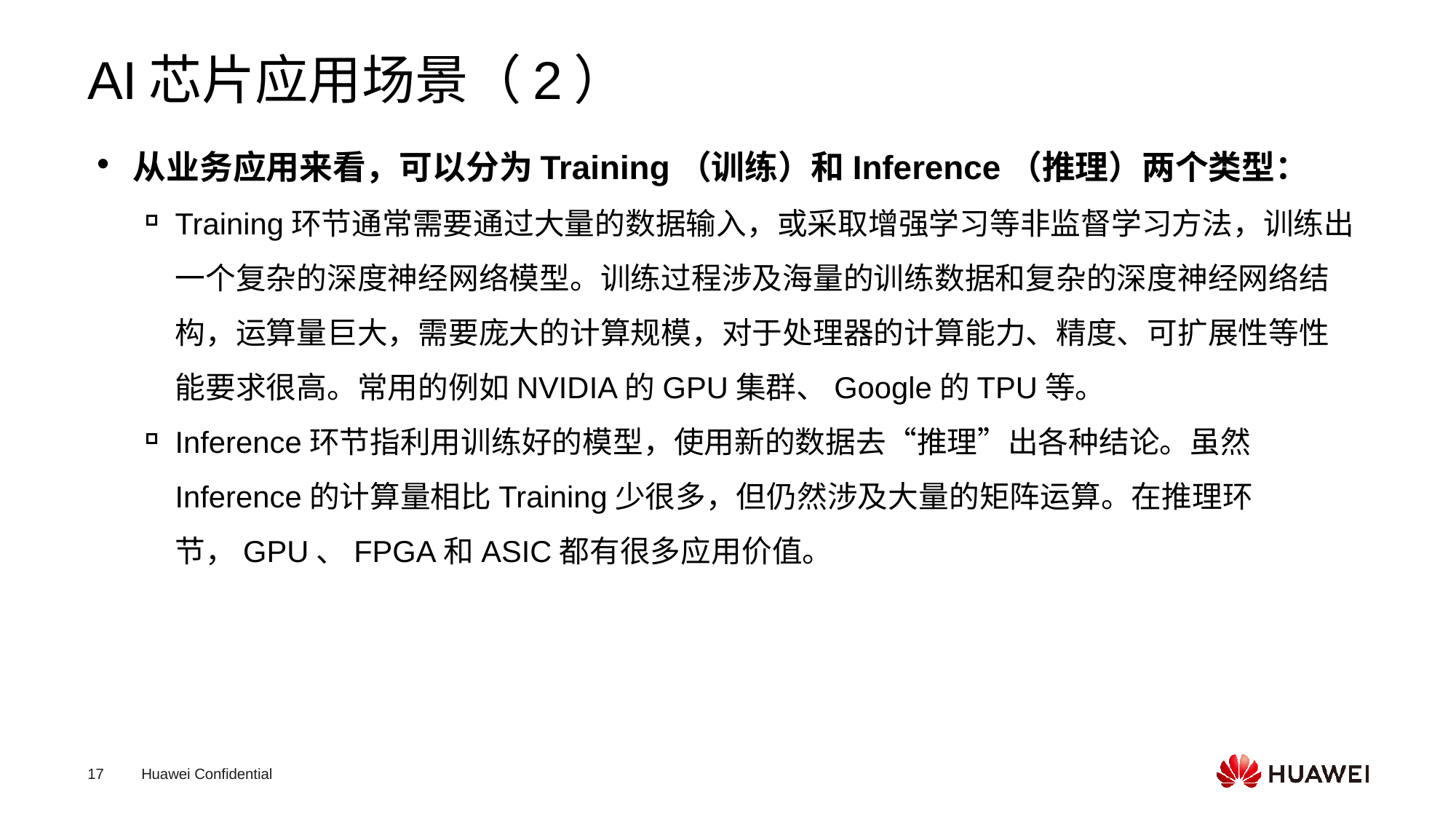

# AI芯片应用场景（2）
从业务应用来看，可以分为Training（训练）和Inference（推理）两个类型：
Training环节通常需要通过大量的数据输入，或采取增强学习等非监督学习方法，训练出一个复杂的深度神经网络模型。训练过程涉及海量的训练数据和复杂的深度神经网络结构，运算量巨大，需要庞大的计算规模，对于处理器的计算能力、精度、可扩展性等性能要求很高。常用的例如NVIDIA的GPU集群、Google的TPU等。
Inference环节指利用训练好的模型，使用新的数据去“推理”出各种结论。虽然Inference的计算量相比Training少很多，但仍然涉及大量的矩阵运算。在推理环节，GPU、FPGA和ASIC都有很多应用价值。